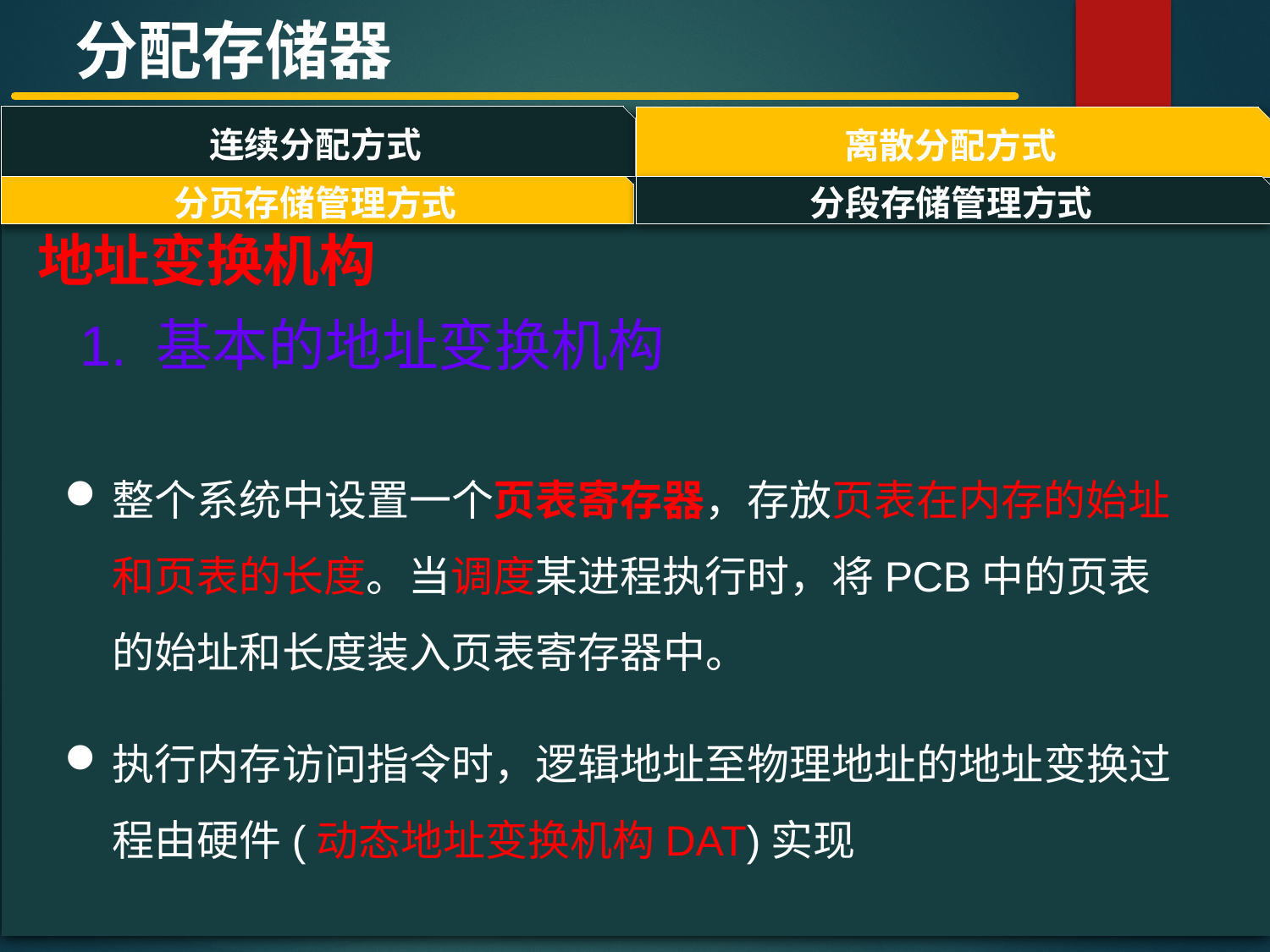

分配存储器
连续分配方式
离散分配方式
#
分页存储管理方式
分段存储管理方式
地址变换机构
1. 基本的地址变换机构
整个系统中设置一个页表寄存器，存放页表在内存的始址和页表的长度。当调度某进程执行时，将PCB中的页表的始址和长度装入页表寄存器中。
执行内存访问指令时，逻辑地址至物理地址的地址变换过程由硬件(动态地址变换机构DAT)实现